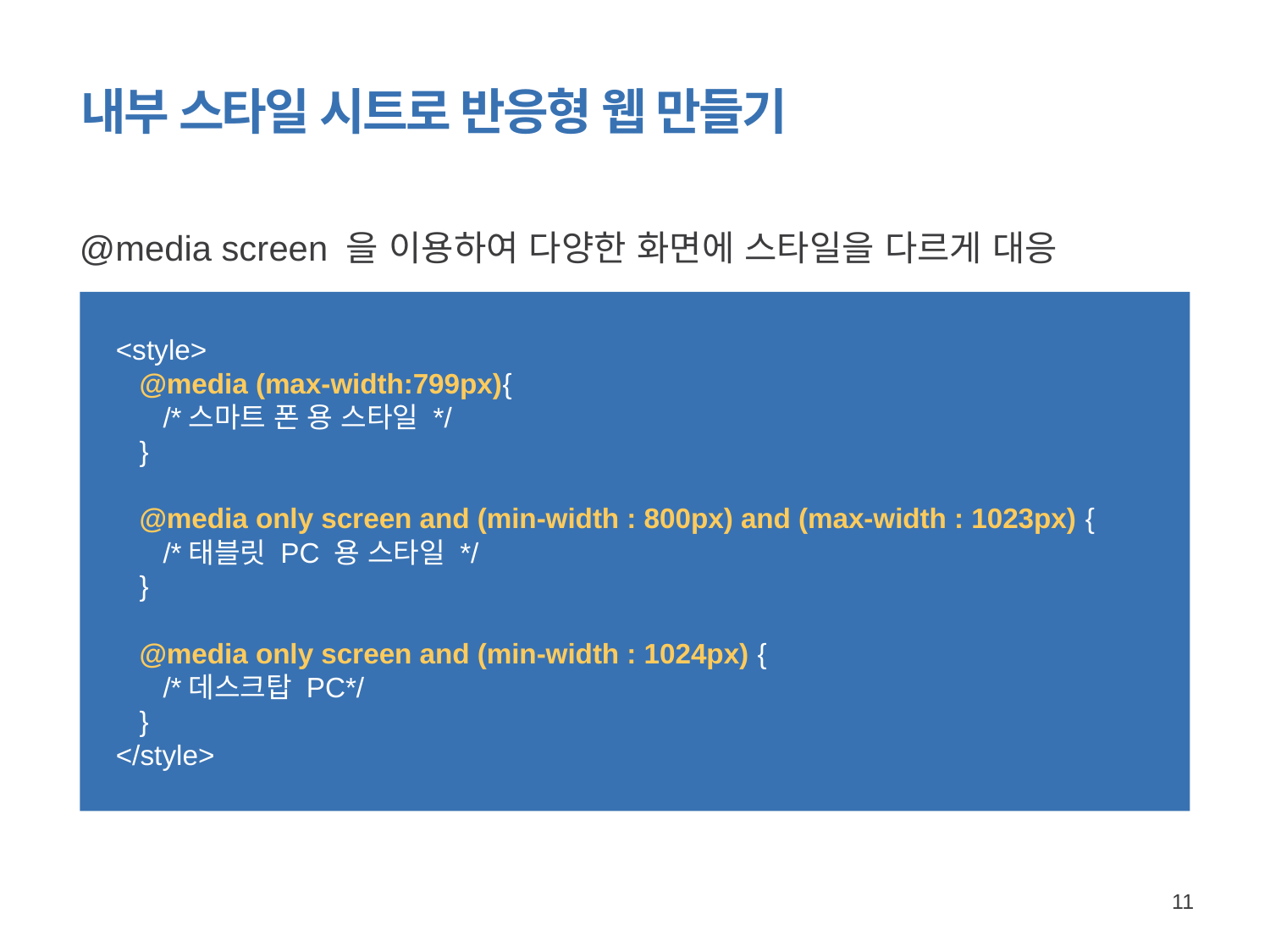

# 내부 스타일 시트로 반응형 웹 만들기
@media screen 을 이용하여 다양한 화면에 스타일을 다르게 대응

   <style>
      @media (max-width:799px){
         /*스마트 폰 용 스타일 */
      }

      @media only screen and (min-width : 800px) and (max-width : 1023px) {
         /*태블릿 PC 용 스타일 */
      }

      @media only screen and (min-width : 1024px) {
         /*데스크탑 PC*/
      }
   </style>

11